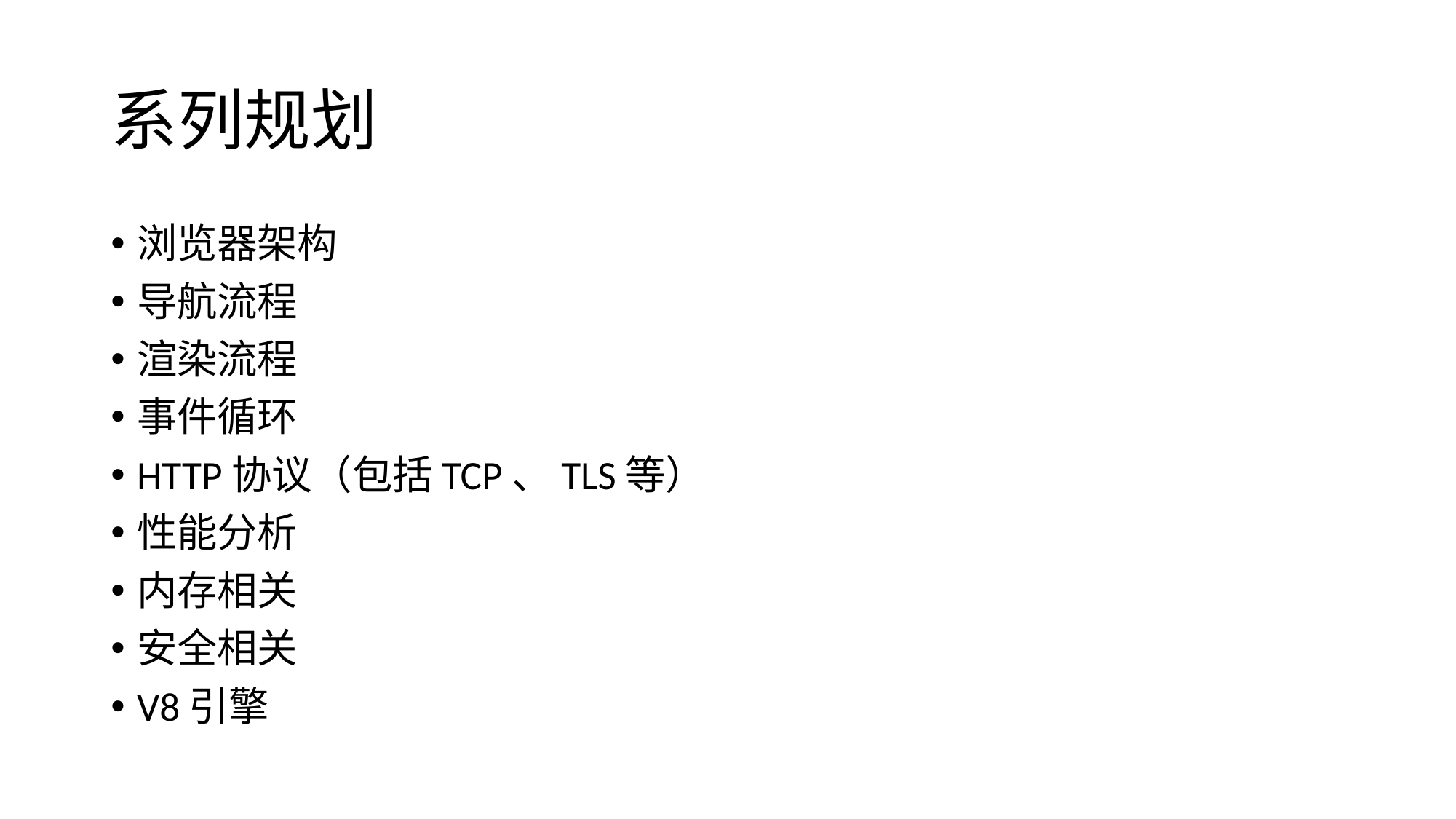

# 系列规划
浏览器架构
导航流程
渲染流程
事件循环
HTTP协议（包括TCP、TLS等）
性能分析
内存相关
安全相关
V8引擎